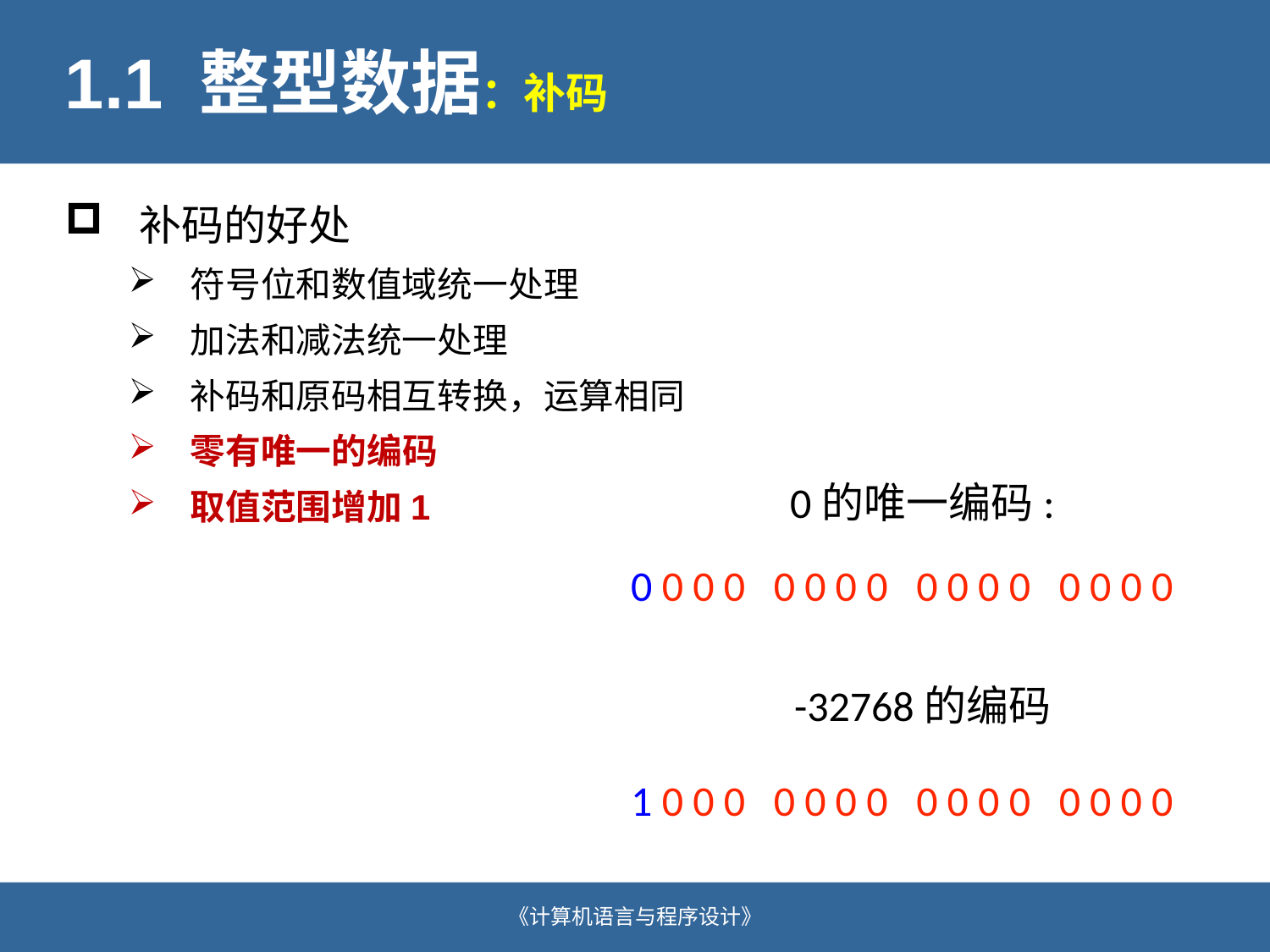

# 1.1 整型数据：补码
补码的好处
符号位和数值域统一处理
加法和减法统一处理
补码和原码相互转换，运算相同
零有唯一的编码
取值范围增加1
0的唯一编码:
0 0 0 0   0 0 0 0   0 0 0 0   0 0 0 0
-32768的编码
1 0 0 0   0 0 0 0   0 0 0 0   0 0 0 0

《计算机语言与程序设计》
55